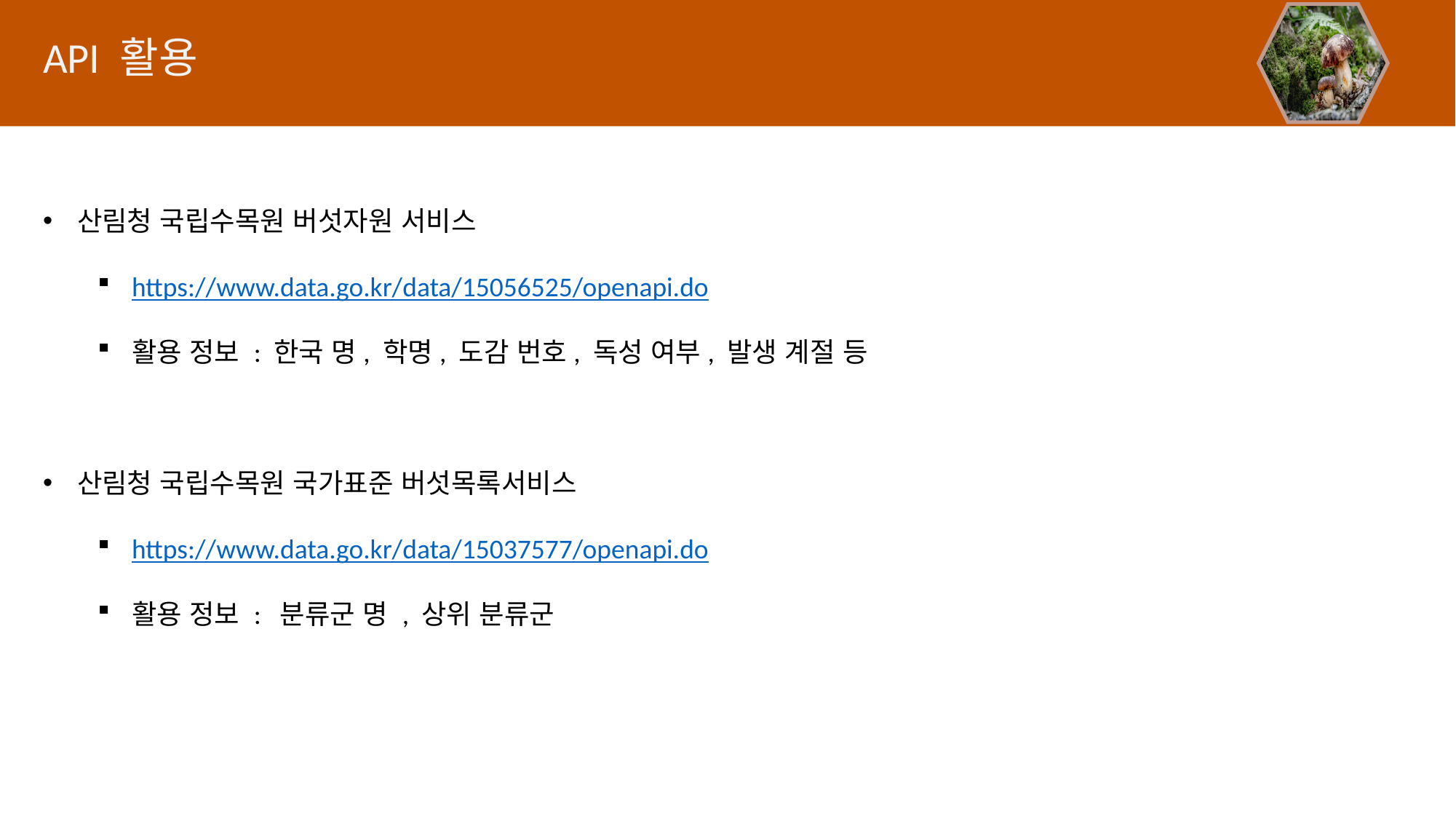

API 활용
산림청 국립수목원 버섯자원 서비스
https://www.data.go.kr/data/15056525/openapi.do
활용 정보 : 한국 명, 학명, 도감 번호, 독성 여부, 발생 계절 등

산림청 국립수목원 국가표준 버섯목록서비스
https://www.data.go.kr/data/15037577/openapi.do
활용 정보 :  분류군 명 , 상위 분류군